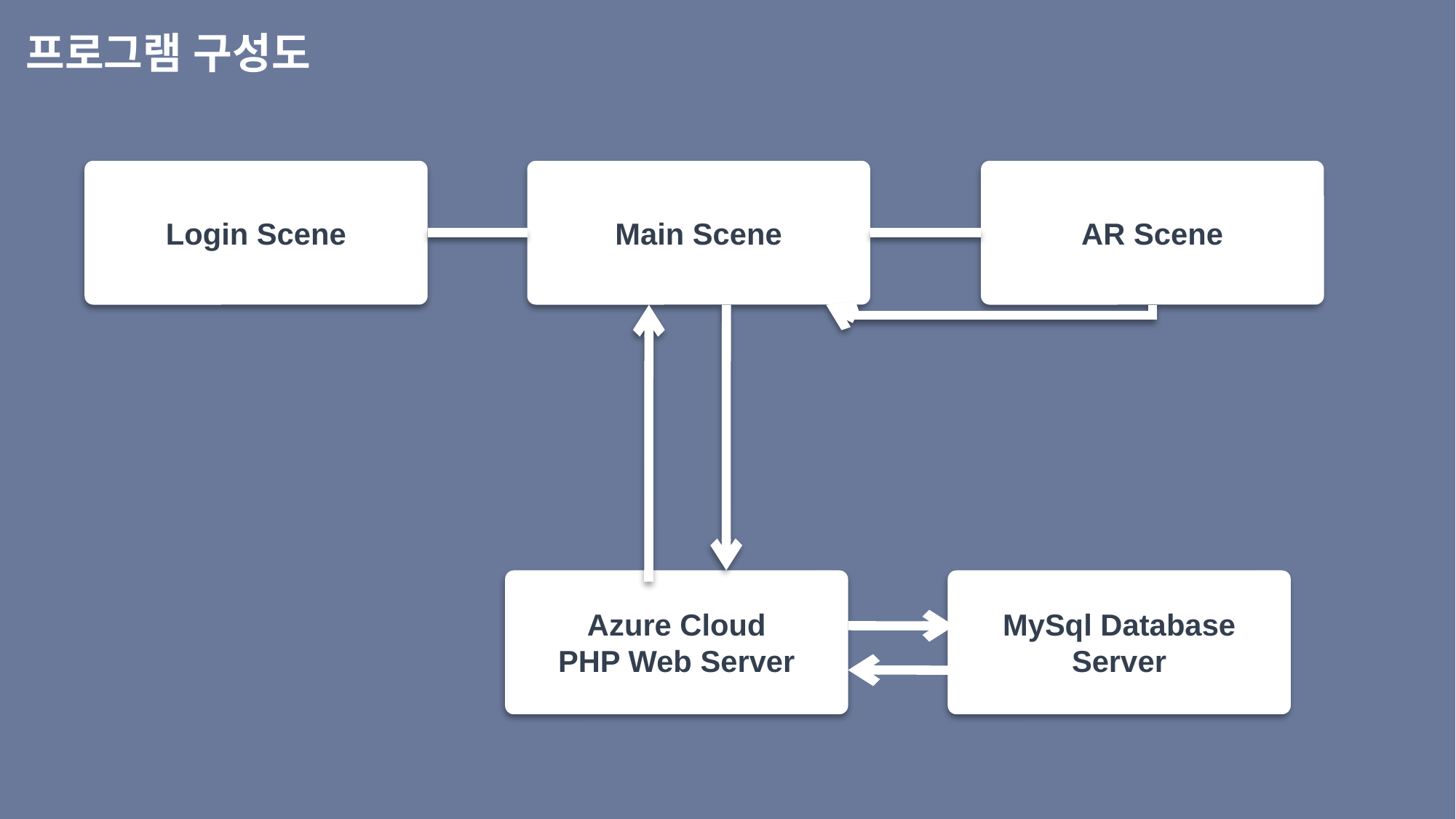

프로그램 구성도
Main Scene
AR Scene
Login Scene
Azure Cloud
PHP Web Server
MySql Database
Server